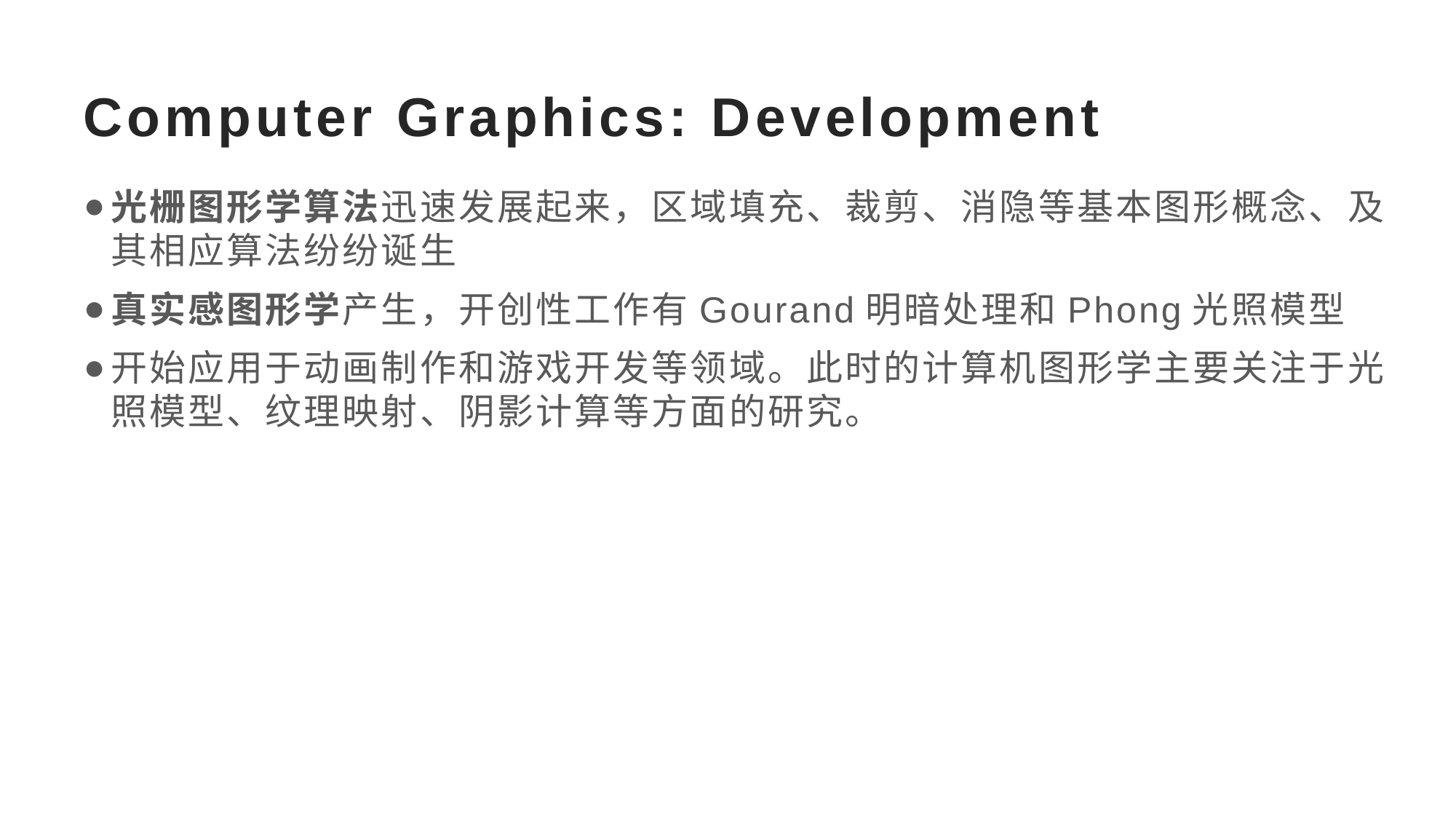

# Computer Graphics: Development
光栅图形学算法迅速发展起来，区域填充、裁剪、消隐等基本图形概念、及其相应算法纷纷诞生
真实感图形学产生，开创性工作有Gourand明暗处理和Phong光照模型
开始应用于动画制作和游戏开发等领域。此时的计算机图形学主要关注于光照模型、纹理映射、阴影计算等方面的研究。